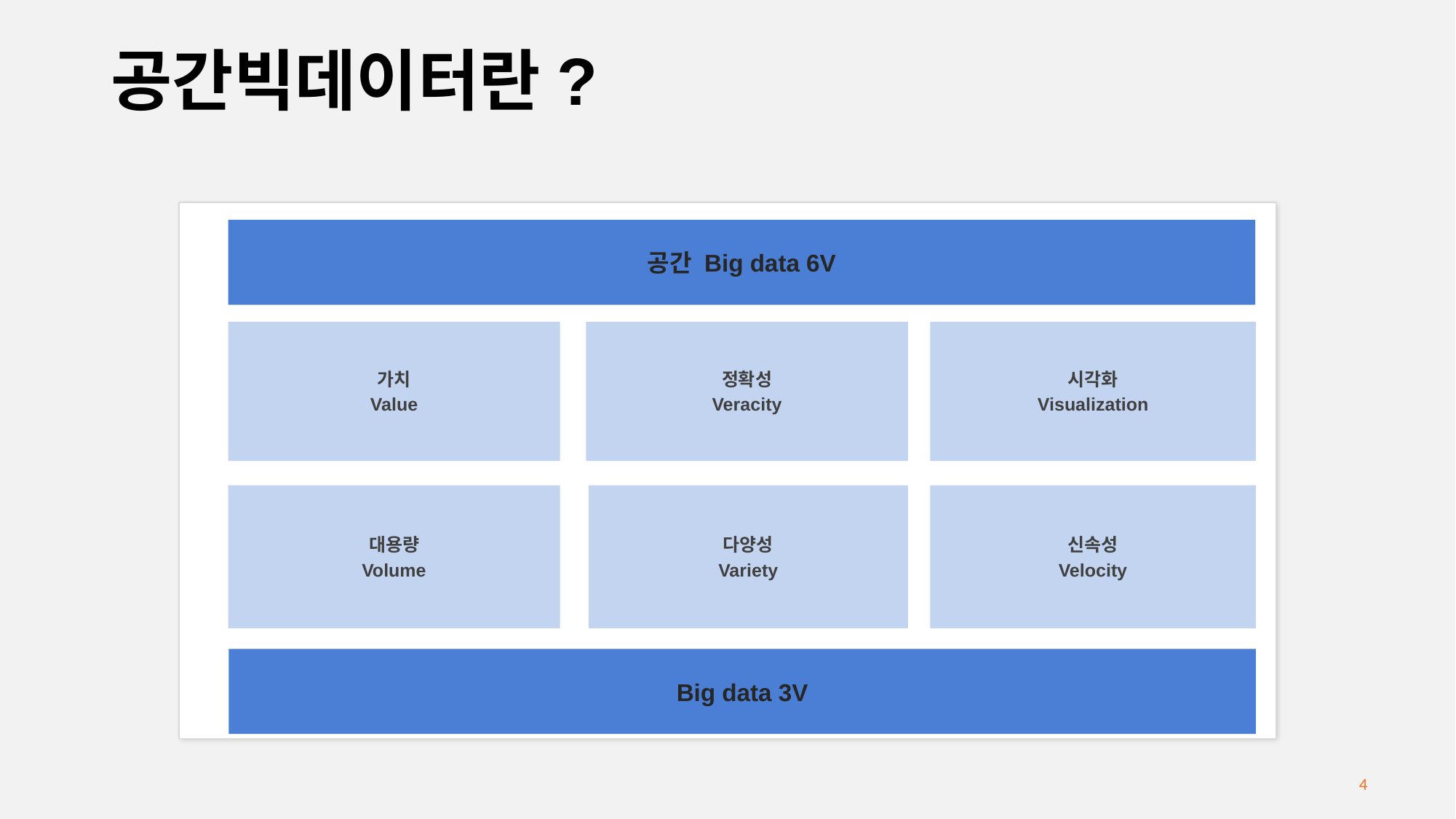

# 공간빅데이터란?

공간 Big data 6V
가치
Value
정확성
Veracity
시각화
Visualization
대용량
Volume
다양성
Variety
신속성
Velocity
Big data 3V